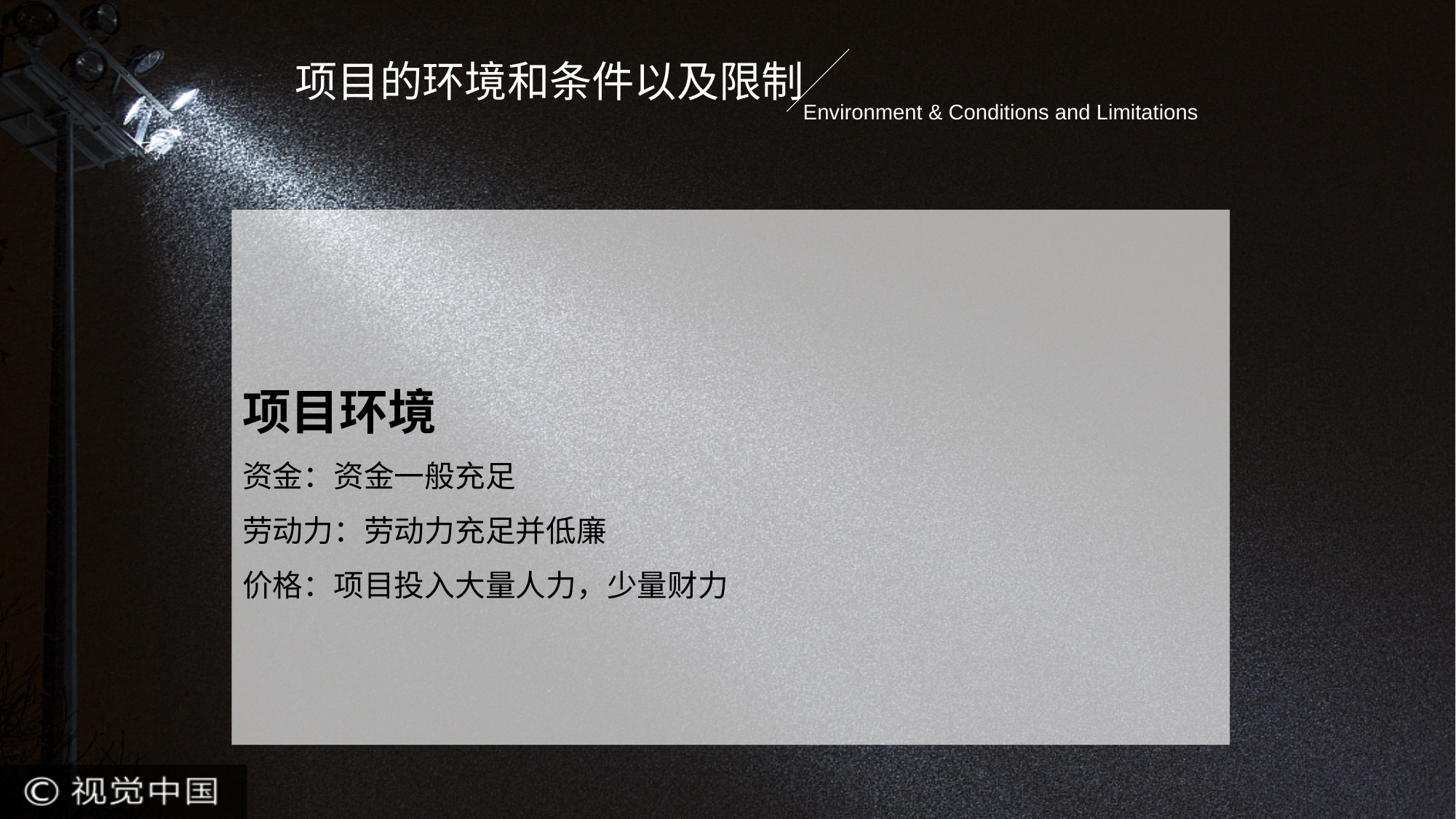

项目的环境和条件以及限制
Environment & Conditions and Limitations
项目环境
资金：资金一般充足
劳动力：劳动力充足并低廉
价格：项目投入大量人力，少量财力